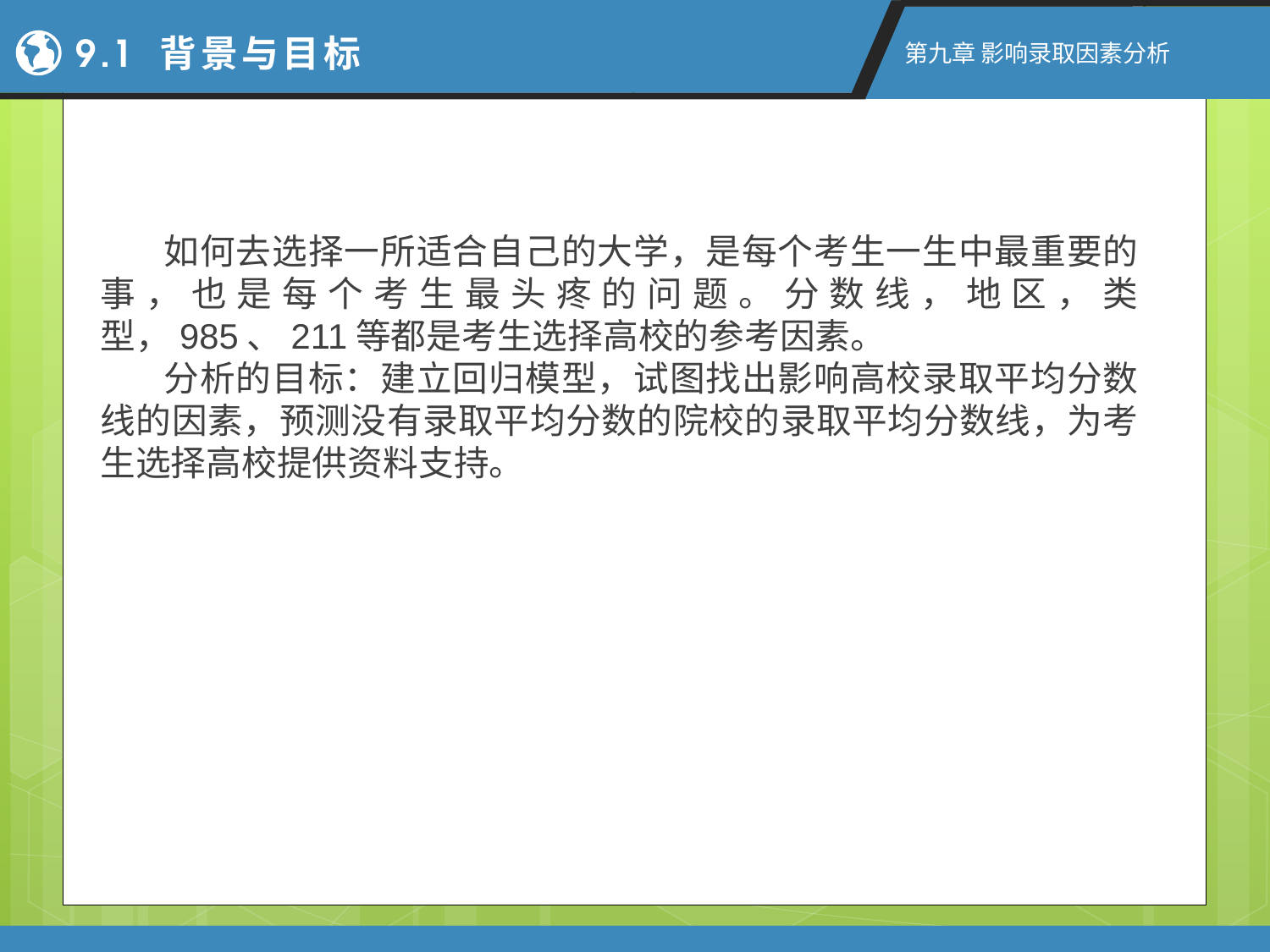

9.1 背景与目标

第九章 影响录取因素分析
如何去选择一所适合自己的大学，是每个考生一生中最重要的事，也是每个考生最头疼的问题。分数线，地区，类型，985、211等都是考生选择高校的参考因素。
分析的目标：建立回归模型，试图找出影响高校录取平均分数线的因素，预测没有录取平均分数的院校的录取平均分数线，为考生选择高校提供资料支持。